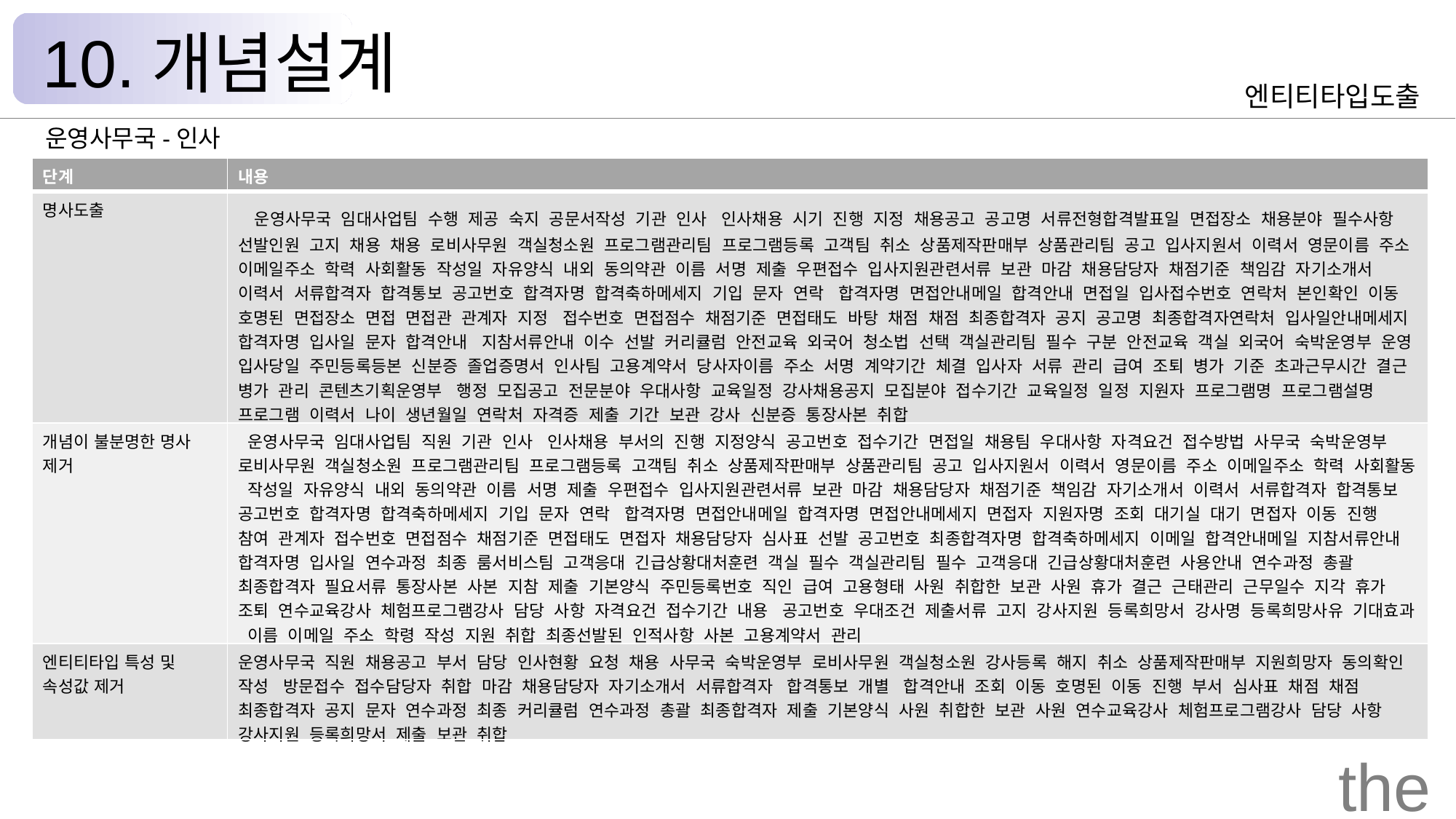

10.개념설계

엔티티타입도출
운영사무국-인사
| 단계 | 내용 |
| --- | --- |
| 명사도출 | 운영사무국  임대사업팀  수행  제공  숙지  공문서작성  기관  인사   인사채용  시기  진행  지정  채용공고  공고명  서류전형합격발표일  면접장소  채용분야  필수사항  선발인원  고지  채용  채용  로비사무원  객실청소원  프로그램관리팀  프로그램등록  고객팀  취소  상품제작판매부  상품관리팀  공고  입사지원서  이력서  영문이름  주소  이메일주소  학력  사회활동  작성일  자유양식  내외  동의약관  이름  서명  제출  우편접수  입사지원관련서류  보관  마감  채용담당자  채점기준  책임감  자기소개서  이력서  서류합격자  합격통보  공고번호  합격자명  합격축하메세지  기입  문자  연락   합격자명  면접안내메일  합격안내  면접일  입사접수번호  연락처  본인확인  이동  호명된  면접장소  면접  면접관  관계자  지정   접수번호  면접점수  채점기준  면접태도  바탕  채점  채점  최종합격자  공지  공고명  최종합격자연락처  입사일안내메세지  합격자명  입사일  문자  합격안내   지참서류안내  이수  선발  커리큘럼  안전교육  외국어  청소법  선택  객실관리팀  필수  구분  안전교육  객실  외국어  숙박운영부  운영  입사당일  주민등록등본  신분증  졸업증명서  인사팀  고용계약서  당사자이름  주소  서명  계약기간  체결  입사자  서류  관리  급여  조퇴  병가  기준  초과근무시간  결근  병가  관리  콘텐츠기획운영부   행정  모집공고  전문분야  우대사항  교육일정  강사채용공지  모집분야  접수기간  교육일정  일정  지원자  프로그램명  프로그램설명  프로그램  이력서  나이  생년월일  연락처  자격증  제출  기간  보관  강사  신분증  통장사본  취합 |
| 개념이 불분명한 명사 제거 | 운영사무국  임대사업팀  직원  기관  인사   인사채용  부서의  진행  지정양식  공고번호  접수기간  면접일  채용팀  우대사항  자격요건  접수방법  사무국  숙박운영부  로비사무원  객실청소원  프로그램관리팀  프로그램등록  고객팀  취소  상품제작판매부  상품관리팀  공고  입사지원서  이력서  영문이름  주소  이메일주소  학력  사회활동  작성일  자유양식  내외  동의약관  이름  서명  제출  우편접수  입사지원관련서류  보관  마감  채용담당자  채점기준  책임감  자기소개서  이력서  서류합격자  합격통보  공고번호  합격자명  합격축하메세지  기입  문자  연락   합격자명  면접안내메일  합격자명  면접안내메세지  면접자  지원자명  조회  대기실  대기  면접자  이동  진행  참여  관계자  접수번호  면접점수  채점기준  면접태도  면접자  채용담당자  심사표  선발  공고번호  최종합격자명  합격축하메세지  이메일  합격안내메일  지참서류안내  합격자명  입사일  연수과정  최종  룸서비스팀  고객응대  긴급상황대처훈련  객실  필수  객실관리팀  필수  고객응대  긴급상황대처훈련  사용안내  연수과정  총괄  최종합격자  필요서류  통장사본  사본  지참  제출  기본양식  주민등록번호  직인  급여  고용형태  사원  취합한  보관  사원  휴가  결근  근태관리  근무일수  지각  휴가  조퇴  연수교육강사  체험프로그램강사  담당  사항  자격요건  접수기간  내용   공고번호  우대조건  제출서류  고지  강사지원  등록희망서  강사명  등록희망사유  기대효과  이름  이메일  주소  학령  작성  지원  취합  최종선발된  인적사항  사본  고용계약서  관리 |
| 엔티티타입 특성 및 속성값 제거 | 운영사무국  직원  채용공고  부서  담당  인사현황  요청  채용  사무국  숙박운영부  로비사무원  객실청소원  강사등록  해지  취소  상품제작판매부  지원희망자  동의확인  작성   방문접수  접수담당자  취합  마감  채용담당자  자기소개서  서류합격자   합격통보  개별   합격안내  조회  이동  호명된  이동  진행  부서  심사표  채점  채점  최종합격자  공지  문자  연수과정  최종  커리큘럼  연수과정  총괄  최종합격자  제출  기본양식  사원  취합한  보관  사원  연수교육강사  체험프로그램강사  담당  사항  강사지원  등록희망서  제출  보관  취합 |
the Palace